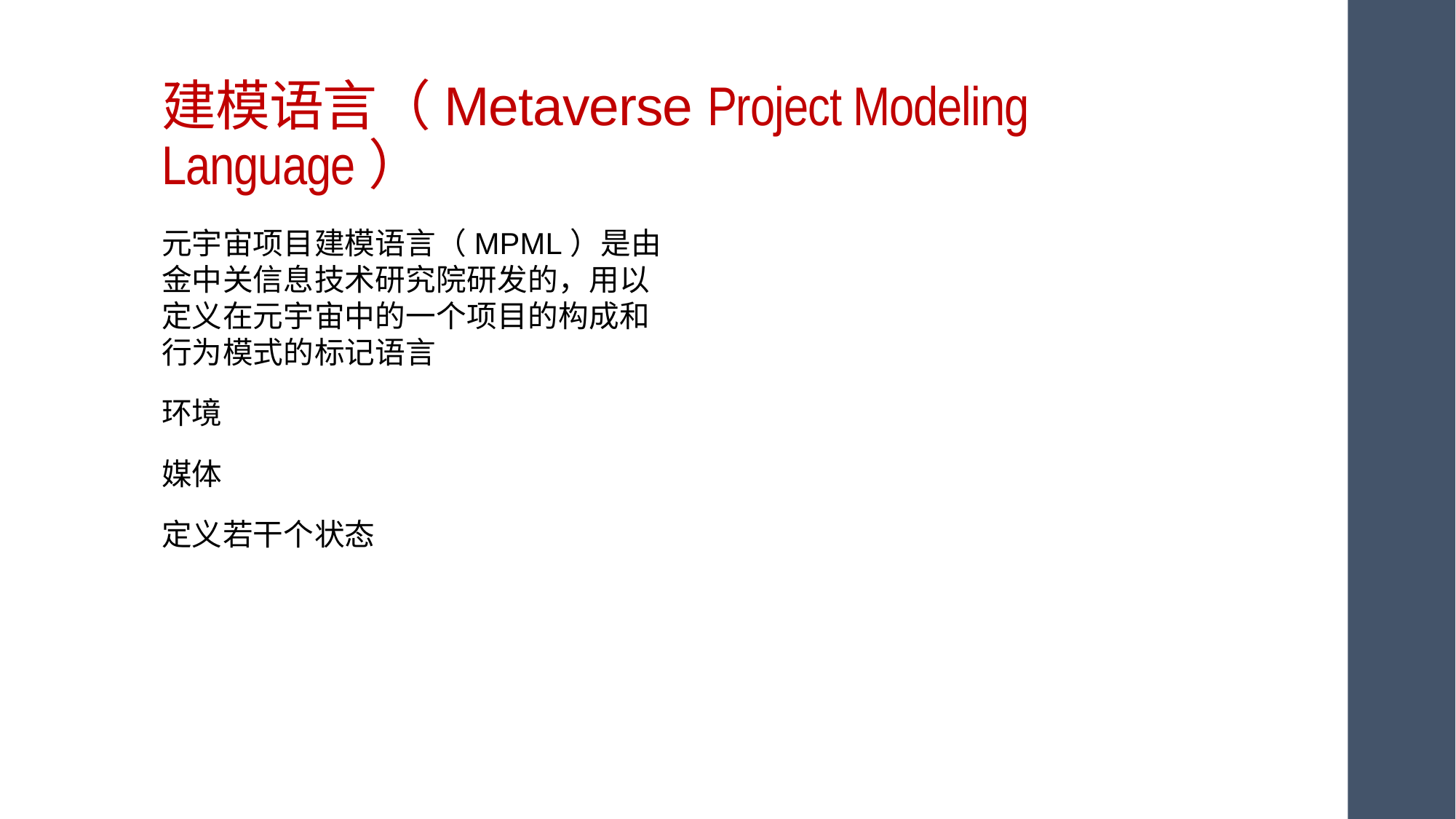

# 建模语言（Metaverse Project Modeling Language）
元宇宙项目建模语言（MPML）是由金中关信息技术研究院研发的，用以定义在元宇宙中的一个项目的构成和行为模式的标记语言
环境
媒体
定义若干个状态